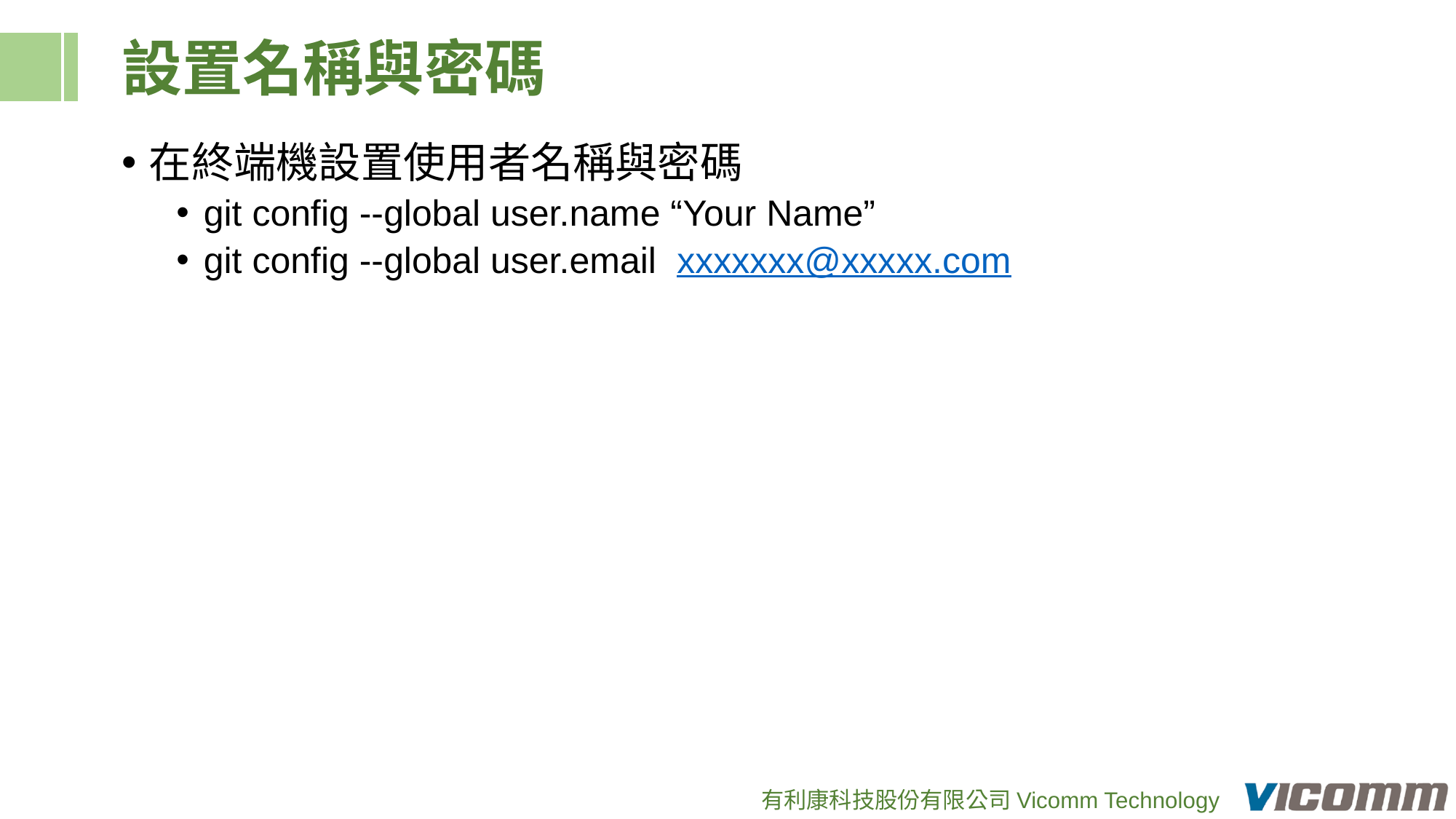

設置名稱與密碼
在終端機設置使用者名稱與密碼
git config --global user.name “Your Name”
git config --global user.email  xxxxxxx@xxxxx.com